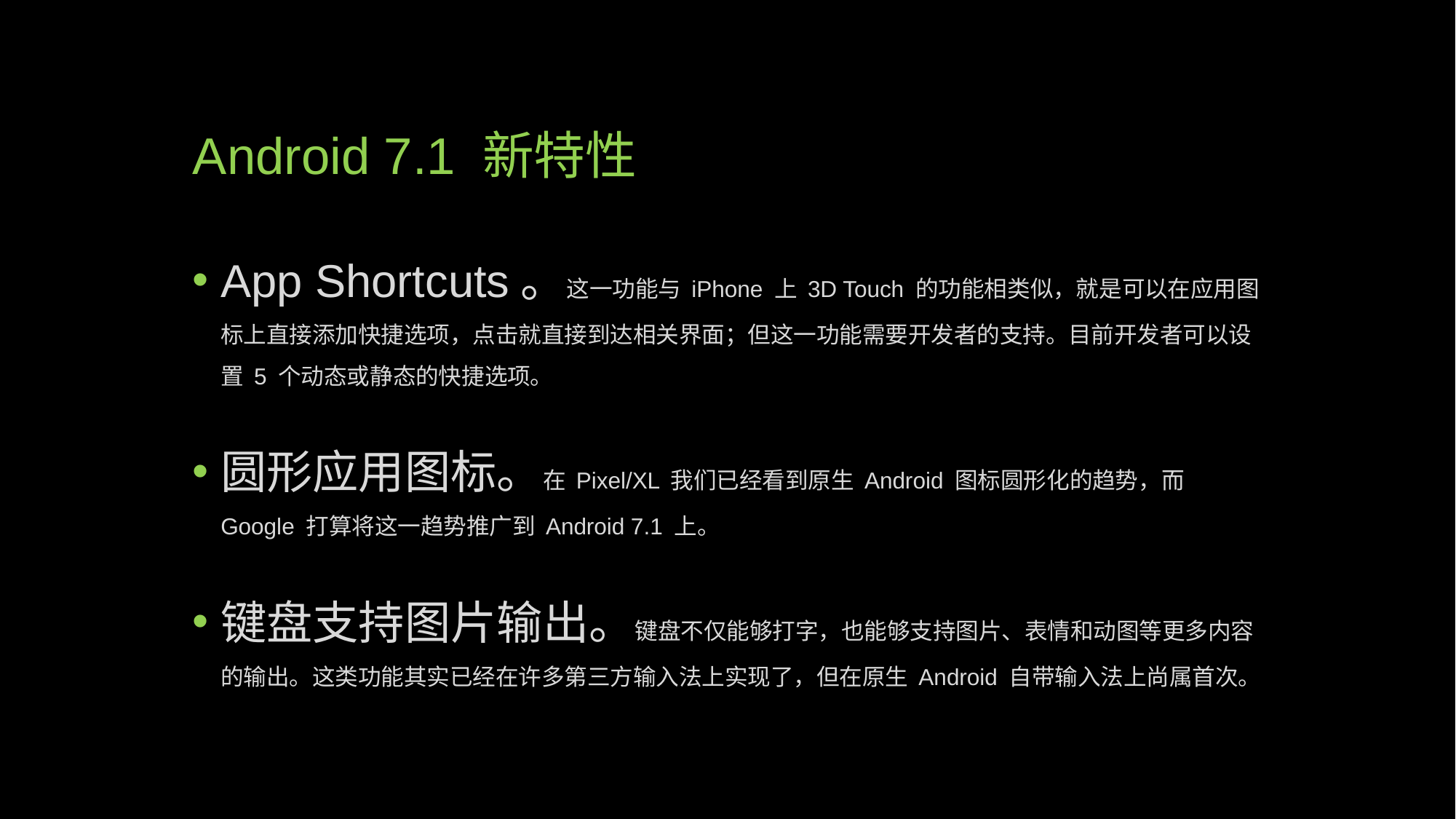

# Android 7.1 新特性
App Shortcuts。这一功能与 iPhone 上 3D Touch 的功能相类似，就是可以在应用图标上直接添加快捷选项，点击就直接到达相关界面；但这一功能需要开发者的支持。目前开发者可以设置 5 个动态或静态的快捷选项。
圆形应用图标。在 Pixel/XL 我们已经看到原生 Android 图标圆形化的趋势，而 Google 打算将这一趋势推广到 Android 7.1 上。
键盘支持图片输出。键盘不仅能够打字，也能够支持图片、表情和动图等更多内容的输出。这类功能其实已经在许多第三方输入法上实现了，但在原生 Android 自带输入法上尚属首次。